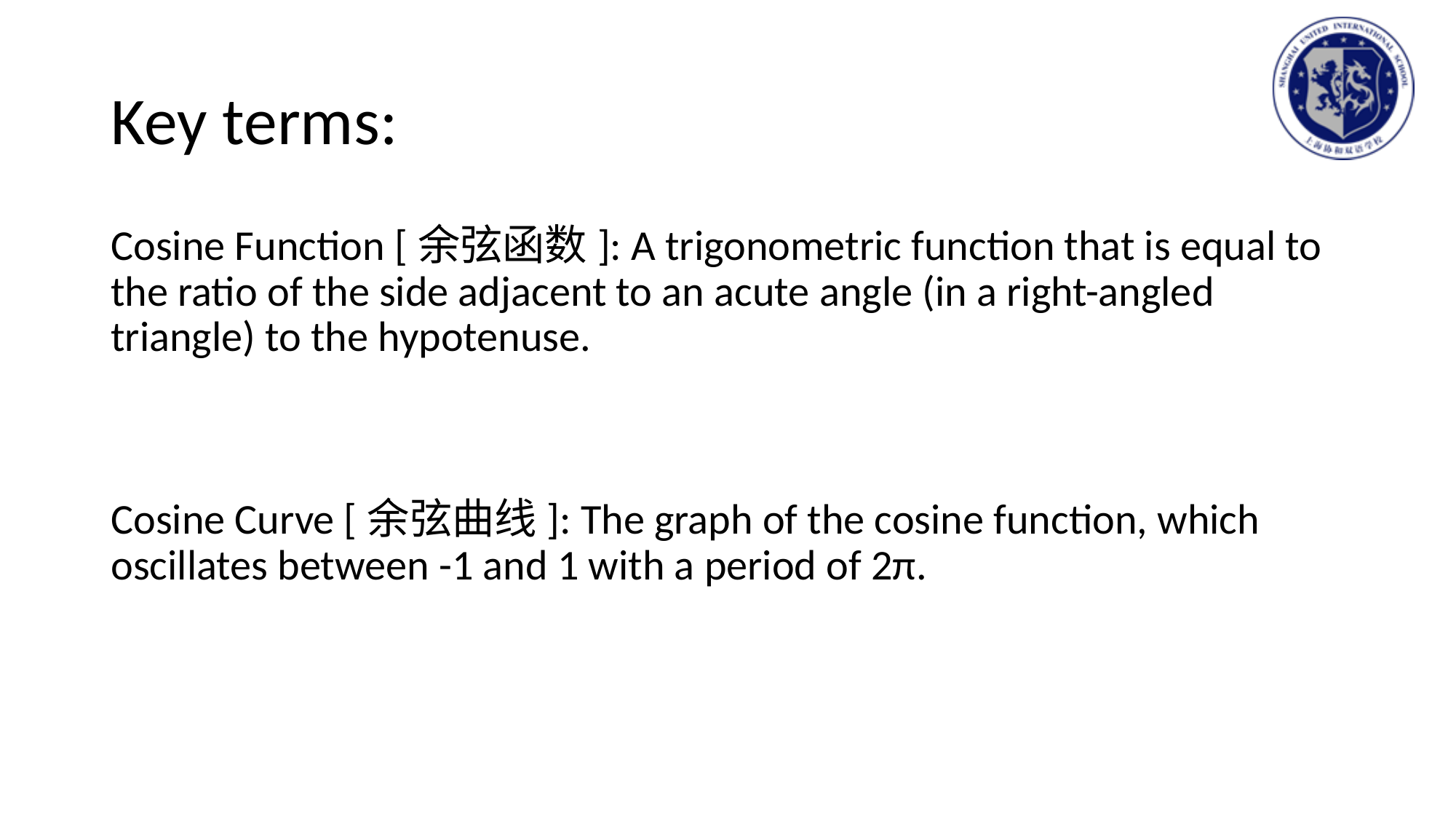

# Key terms:
Cosine Function [余弦函数]: A trigonometric function that is equal to the ratio of the side adjacent to an acute angle (in a right-angled triangle) to the hypotenuse.

Cosine Curve [余弦曲线]: The graph of the cosine function, which oscillates between -1 and 1 with a period of 2π.